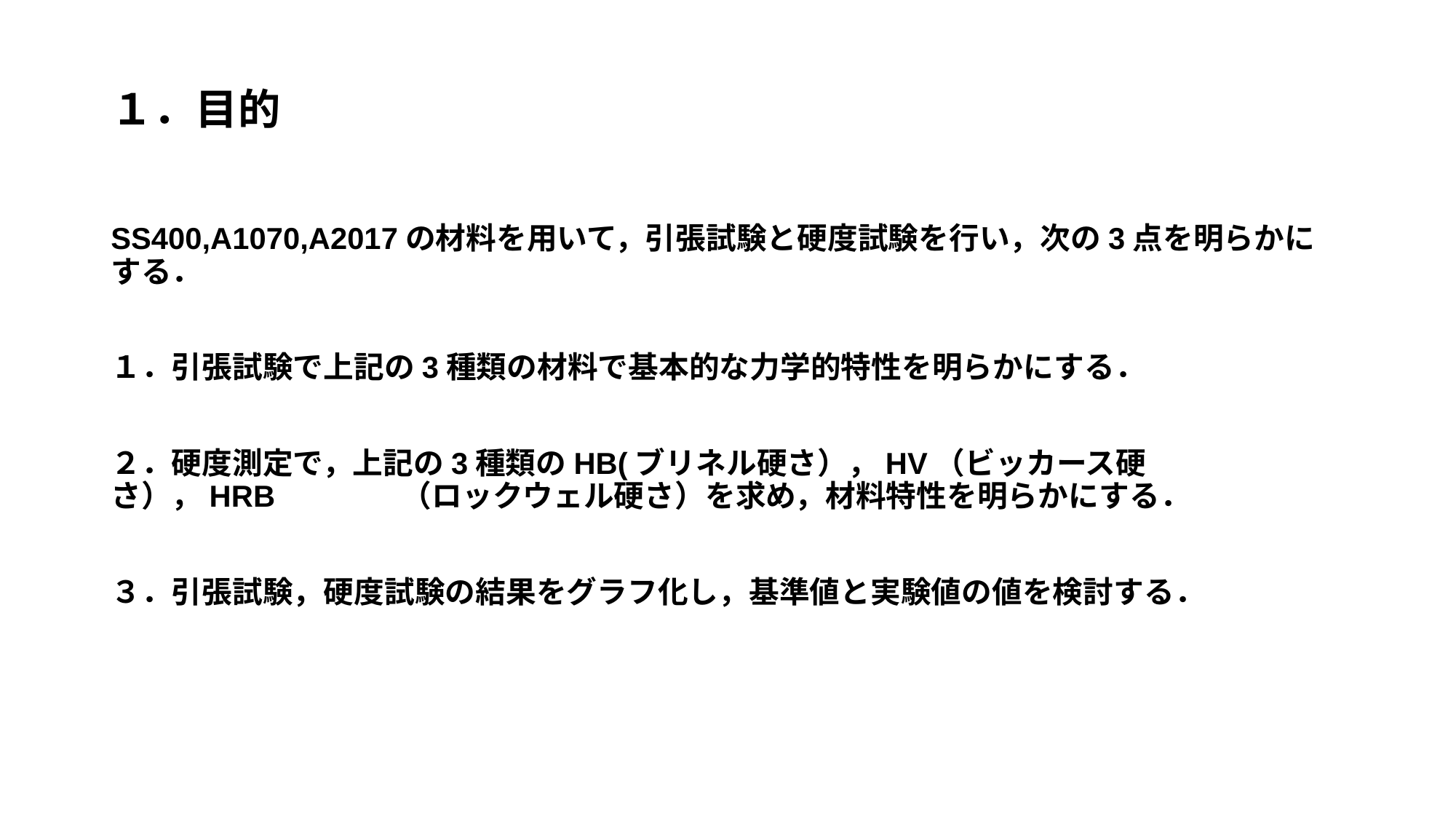

# １．目的
SS400,A1070,A2017の材料を用いて，引張試験と硬度試験を行い，次の3点を明らかにする．

１．引張試験で上記の3種類の材料で基本的な力学的特性を明らかにする．

２．硬度測定で，上記の3種類のHB(ブリネル硬さ），HV（ビッカース硬さ），HRB　　　    （ロックウェル硬さ）を求め，材料特性を明らかにする．

３．引張試験，硬度試験の結果をグラフ化し，基準値と実験値の値を検討する．